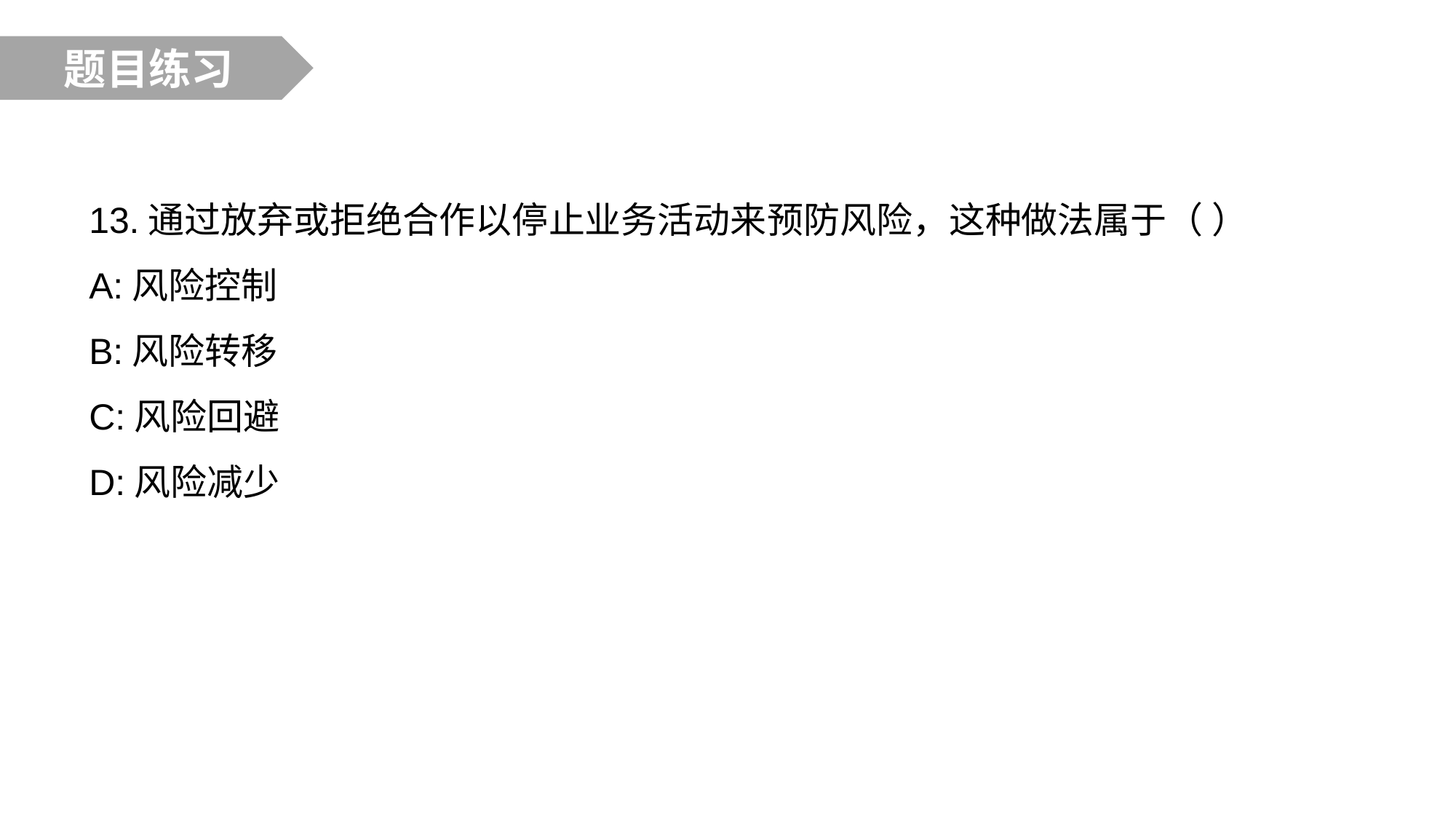

题目练习
13.通过放弃或拒绝合作以停止业务活动来预防风险，这种做法属于（ ）
A:风险控制
B:风险转移
C:风险回避
D:风险减少